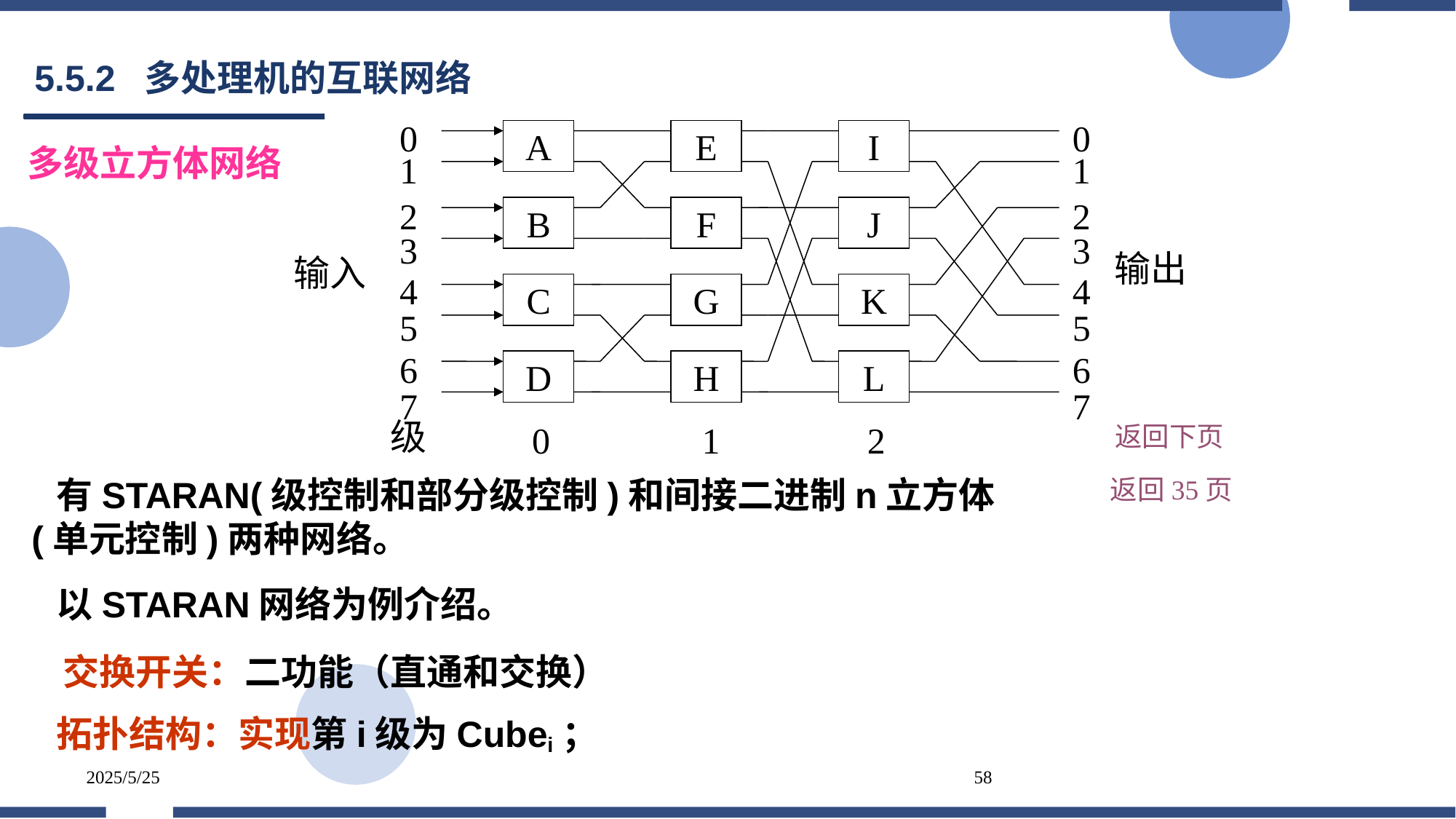

# 5.5.2  多处理机的互联网络
0
0
A
E
I

1
1

2
2
B
F
J

3
3

输出
输入
4
4
C
G
K

5
5

6
6
D
H
L

7
7

级
0
1
2
多级立方体网络
返回下页
  有STARAN(级控制和部分级控制)和间接二进制n立方体(单元控制)两种网络。
返回35页
  以STARAN网络为例介绍。
  交换开关：二功能（直通和交换）
  拓扑结构：实现第i级为Cubei；
2025/5/25
58